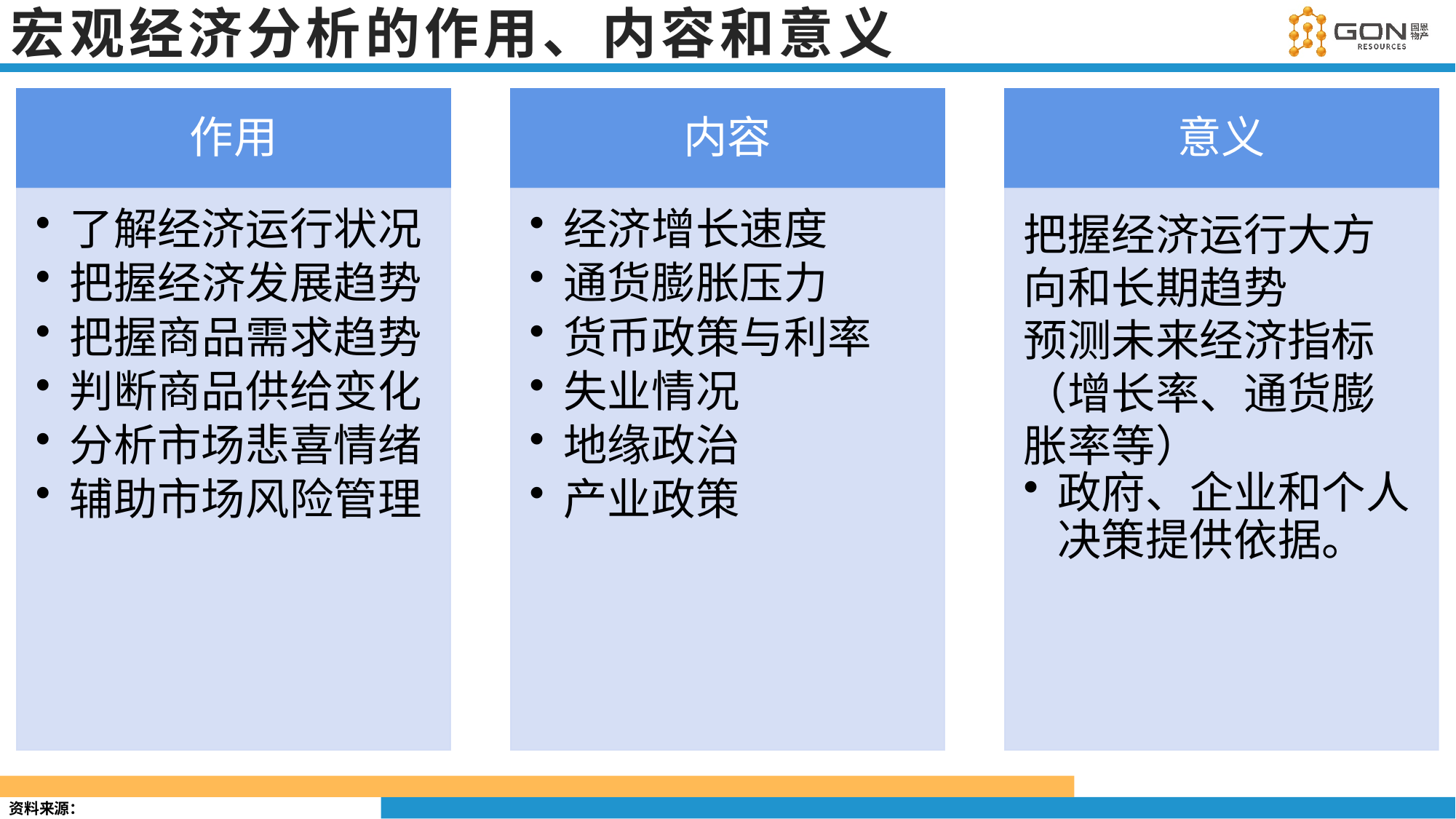

# 宏观经济分析的作用、内容和意义
作用
了解经济运行状况
把握经济发展趋势
把握商品需求趋势
判断商品供给变化
分析市场悲喜情绪
辅助市场风险管理
内容
经济增长速度
通货膨胀压力
货币政策与利率
失业情况
地缘政治
产业政策
意义
把握经济运行大方向和长期趋势
预测未来经济指标（增长率、通货膨胀率等）
政府、企业和个人决策提供依据。